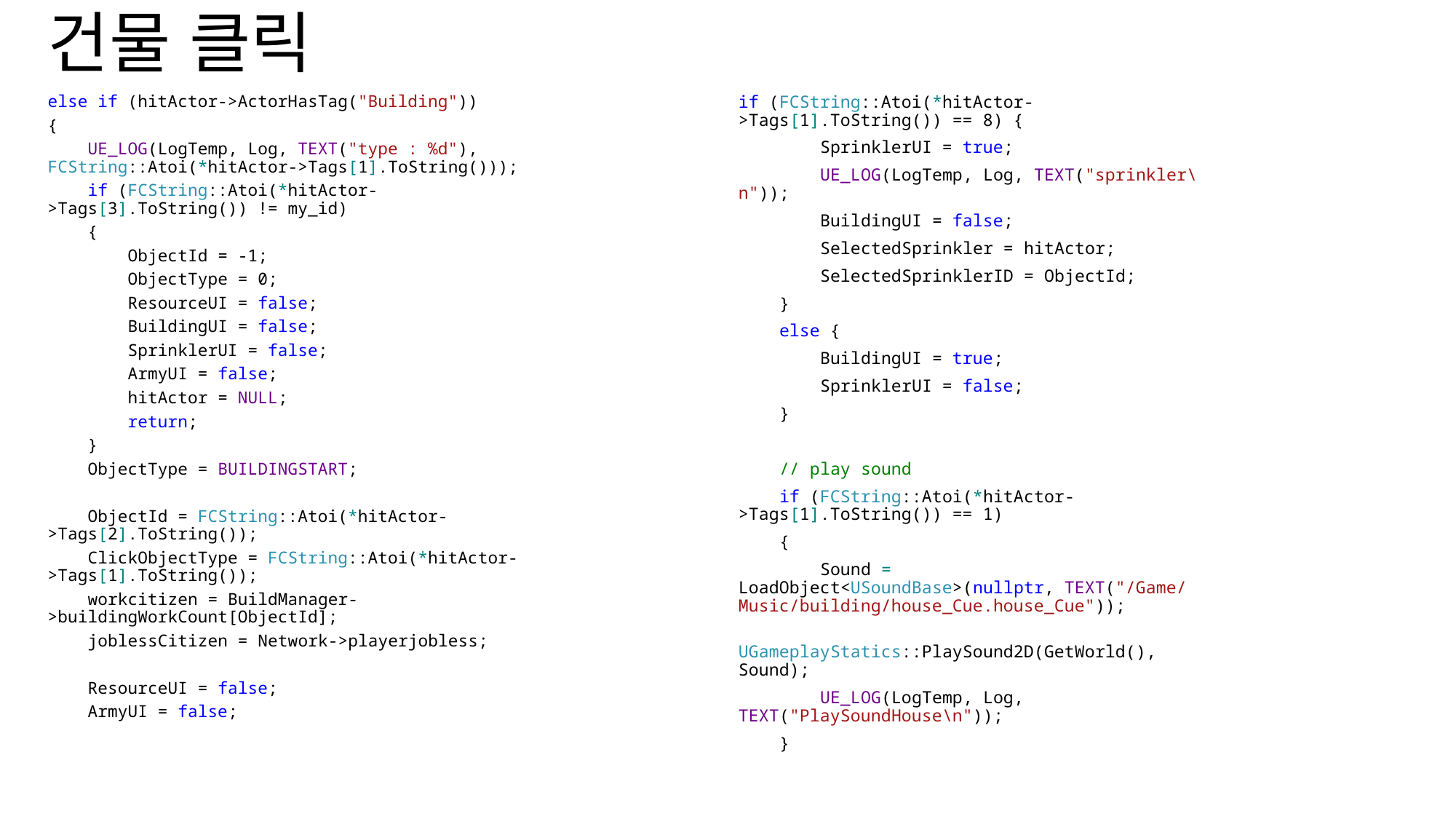

# 건물 클릭
else if (hitActor->ActorHasTag("Building"))
{
    UE_LOG(LogTemp, Log, TEXT("type : %d"), FCString::Atoi(*hitActor->Tags[1].ToString()));
    if (FCString::Atoi(*hitActor->Tags[3].ToString()) != my_id)
    {
        ObjectId = -1;
        ObjectType = 0;
        ResourceUI = false;
        BuildingUI = false;
        SprinklerUI = false;
        ArmyUI = false;
        hitActor = NULL;
        return;
    }
    ObjectType = BUILDINGSTART;

    ObjectId = FCString::Atoi(*hitActor->Tags[2].ToString());
    ClickObjectType = FCString::Atoi(*hitActor->Tags[1].ToString());
    workcitizen = BuildManager->buildingWorkCount[ObjectId];
    joblessCitizen = Network->playerjobless;

    ResourceUI = false;
    ArmyUI = false;

if (FCString::Atoi(*hitActor->Tags[1].ToString()) == 8) {
        SprinklerUI = true;
        UE_LOG(LogTemp, Log, TEXT("sprinkler\n"));
        BuildingUI = false;
        SelectedSprinkler = hitActor;
        SelectedSprinklerID = ObjectId;
    }
    else {
        BuildingUI = true;
        SprinklerUI = false;
    }

    // play sound
    if (FCString::Atoi(*hitActor->Tags[1].ToString()) == 1)
    {
        Sound = LoadObject<USoundBase>(nullptr, TEXT("/Game/Music/building/house_Cue.house_Cue"));
        UGameplayStatics::PlaySound2D(GetWorld(), Sound);
        UE_LOG(LogTemp, Log, TEXT("PlaySoundHouse\n"));
    }